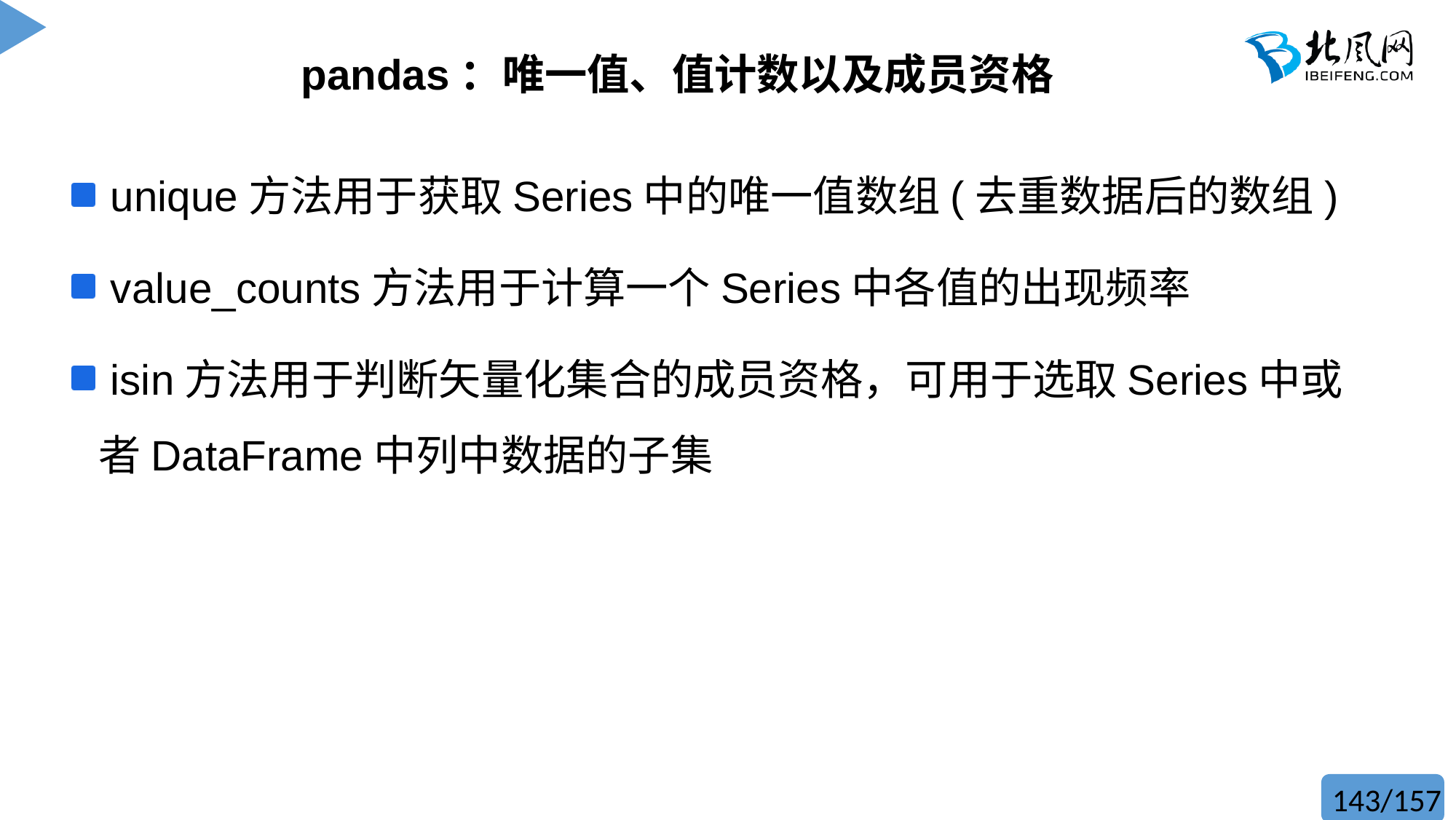

# pandas：唯一值、值计数以及成员资格
 unique方法用于获取Series中的唯一值数组(去重数据后的数组)
 value_counts方法用于计算一个Series中各值的出现频率
 isin方法用于判断矢量化集合的成员资格，可用于选取Series中或者DataFrame中列中数据的子集